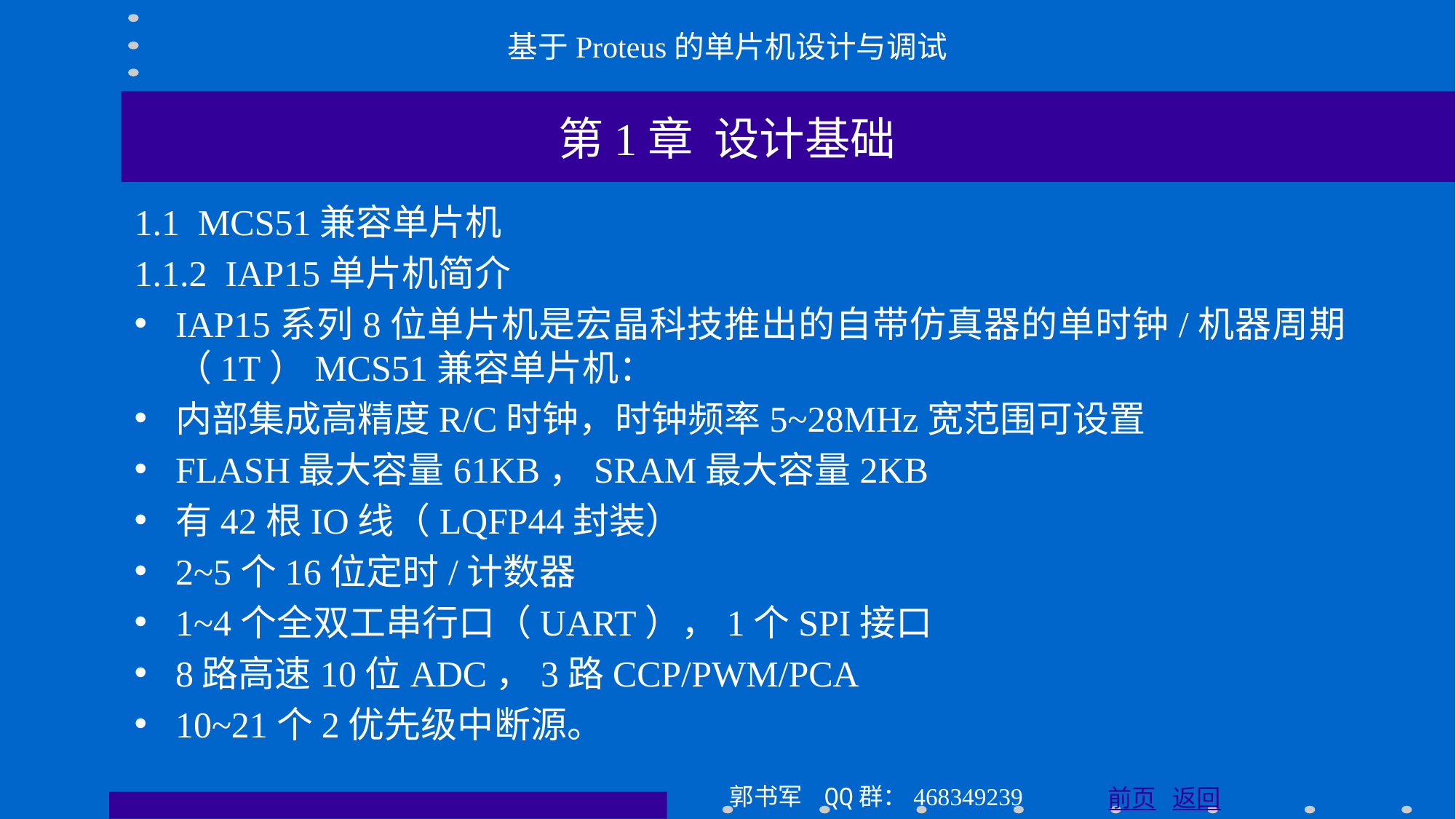

基于Proteus的单片机设计与调试
第1章  设计基础
1.1  MCS51兼容单片机
1.1.2  IAP15单片机简介
IAP15系列8位单片机是宏晶科技推出的自带仿真器的单时钟/机器周期（1T）MCS51兼容单片机：
内部集成高精度R/C时钟，时钟频率5~28MHz宽范围可设置
FLASH最大容量61KB，SRAM最大容量2KB
有42根IO线（LQFP44封装）
2~5个16位定时/计数器
1~4个全双工串行口（UART），1个SPI接口
8路高速10位ADC，3路CCP/PWM/PCA
10~21个2优先级中断源。
郭书军   QQ群：468349239
前页   返回